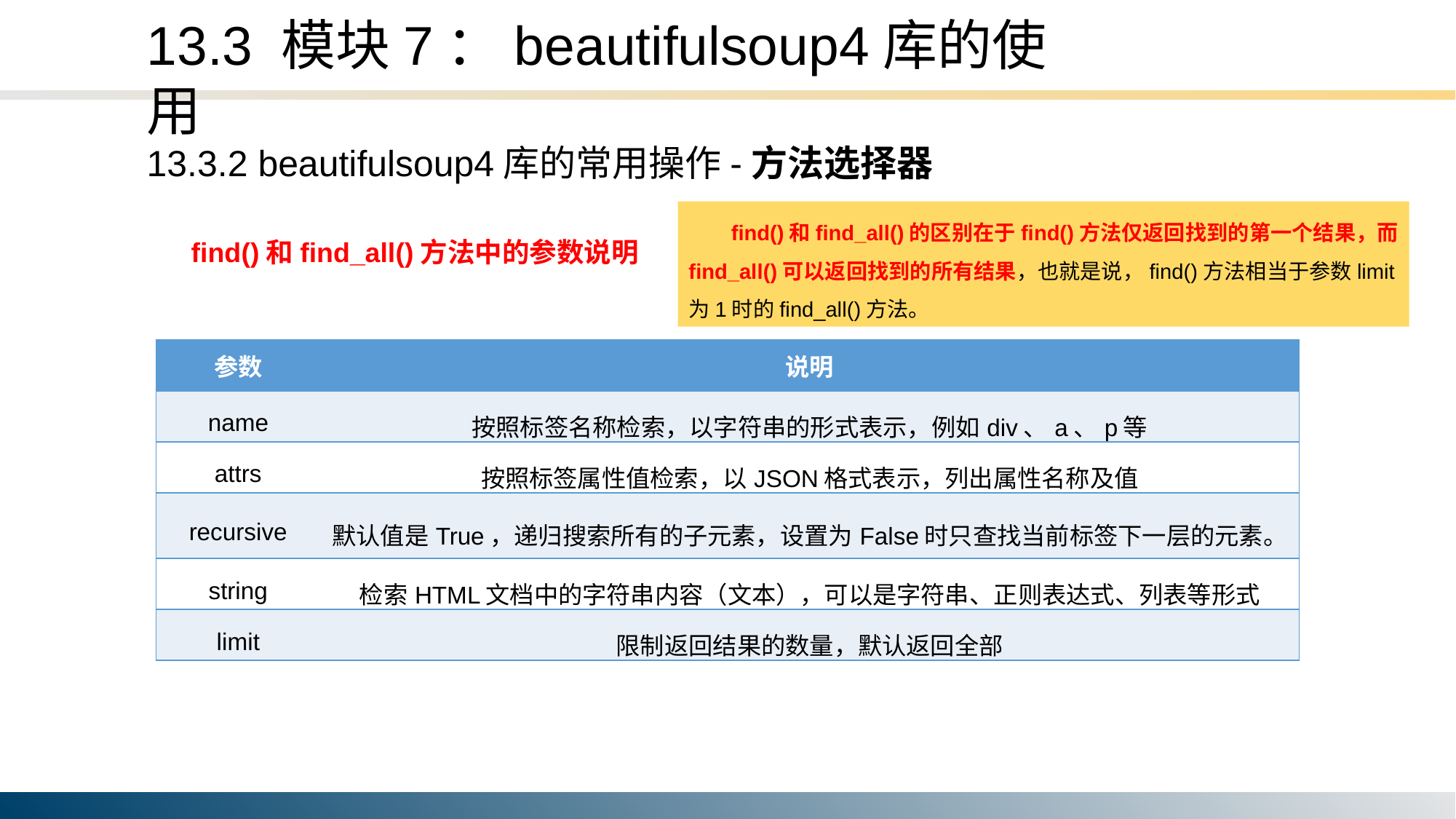

13.3 模块7：beautifulsoup4库的使用
13.3.2 beautifulsoup4库的常用操作-方法选择器
find()和find_all()的区别在于find()方法仅返回找到的第一个结果，而find_all()可以返回找到的所有结果，也就是说，find()方法相当于参数limit为1时的find_all()方法。
find()和find_all()方法中的参数说明
| 参数 | 说明 |
| --- | --- |
| name | 按照标签名称检索，以字符串的形式表示，例如div、a、p等 |
| attrs | 按照标签属性值检索，以JSON格式表示，列出属性名称及值 |
| recursive | 默认值是True，递归搜索所有的子元素，设置为False时只查找当前标签下一层的元素。 |
| string | 检索HTML文档中的字符串内容（文本），可以是字符串、正则表达式、列表等形式 |
| limit | 限制返回结果的数量，默认返回全部 |